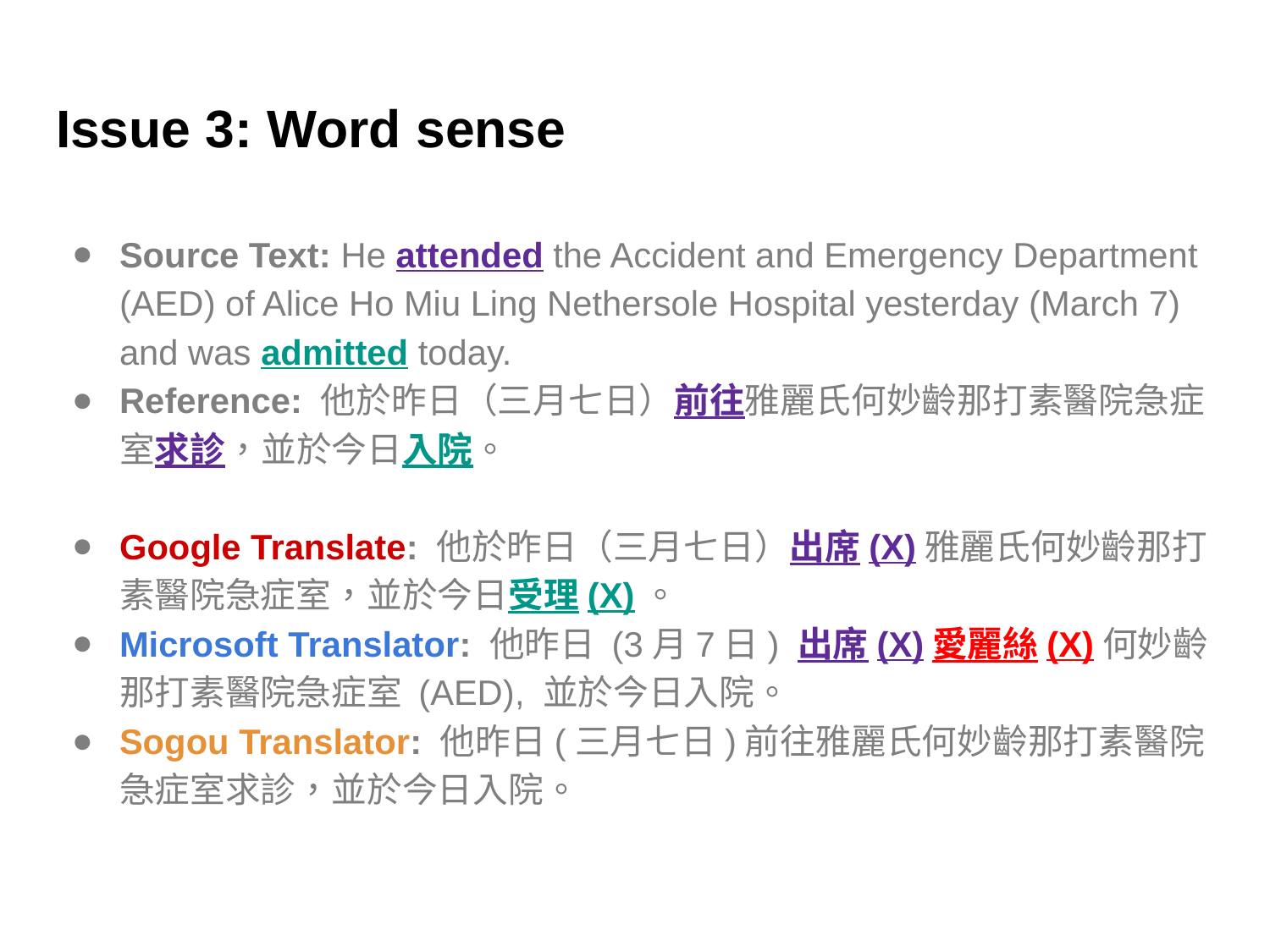

# Issue 3: Word sense
Source Text: He attended the Accident and Emergency Department (AED) of Alice Ho Miu Ling Nethersole Hospital yesterday (March 7) and was admitted today.
Reference: 他於昨日（三月七日）前往雅麗氏何妙齡那打素醫院急症室求診，並於今日入院。

Google Translate: 他於昨日（三月七日）出席(X)雅麗氏何妙齡那打素醫院急症室，並於今日受理(X)。
Microsoft Translator: 他昨日 (3月7日) 出席(X)愛麗絲(X)何妙齡那打素醫院急症室 (AED), 並於今日入院。
Sogou Translator: 他昨日(三月七日)前往雅麗氏何妙齡那打素醫院急症室求診，並於今日入院。